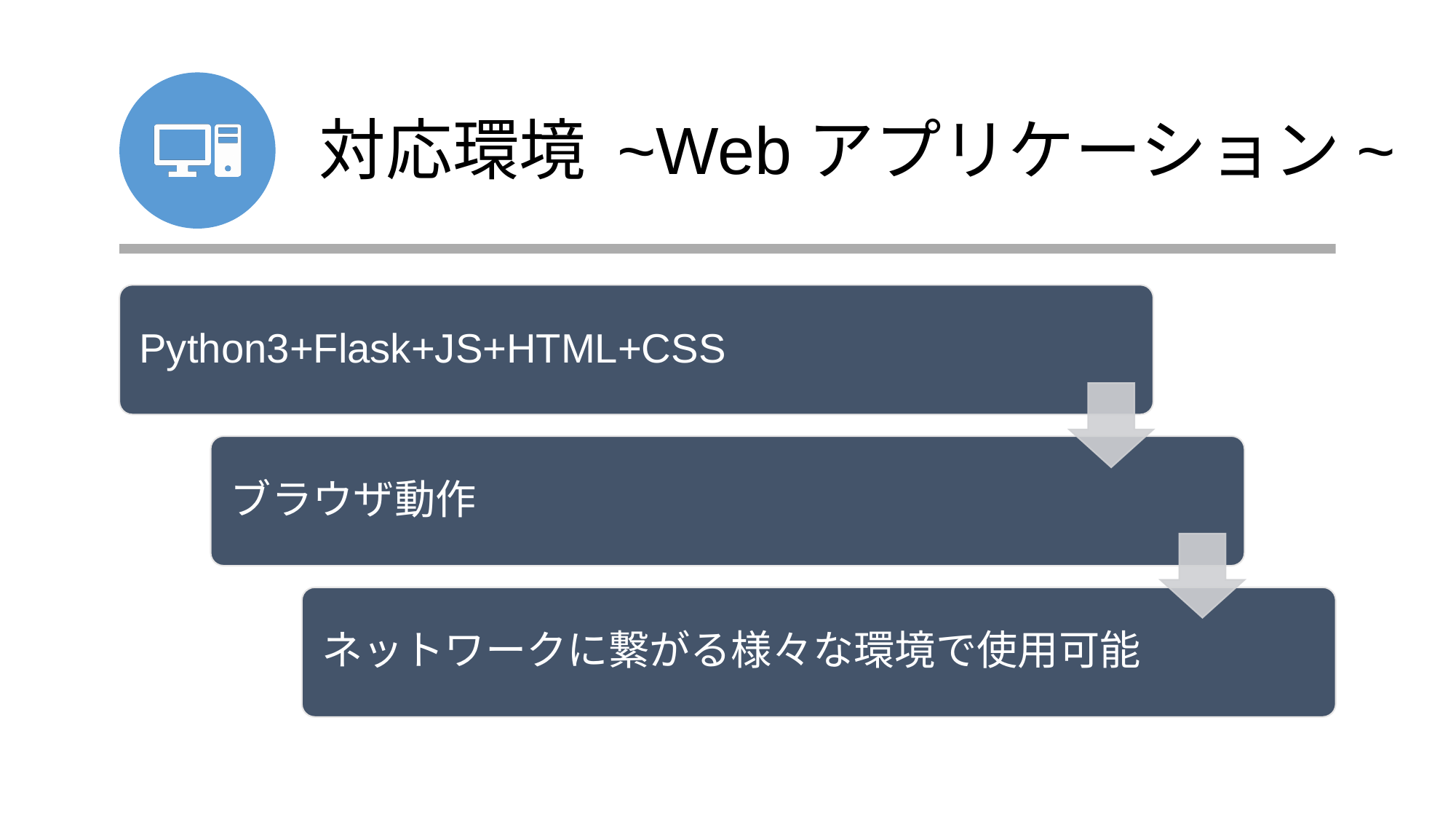

# 対応環境 ~Webアプリケーション~

Python3+Flask+JS+HTML+CSS
ブラウザ動作
ネットワークに繋がる様々な環境で使用可能